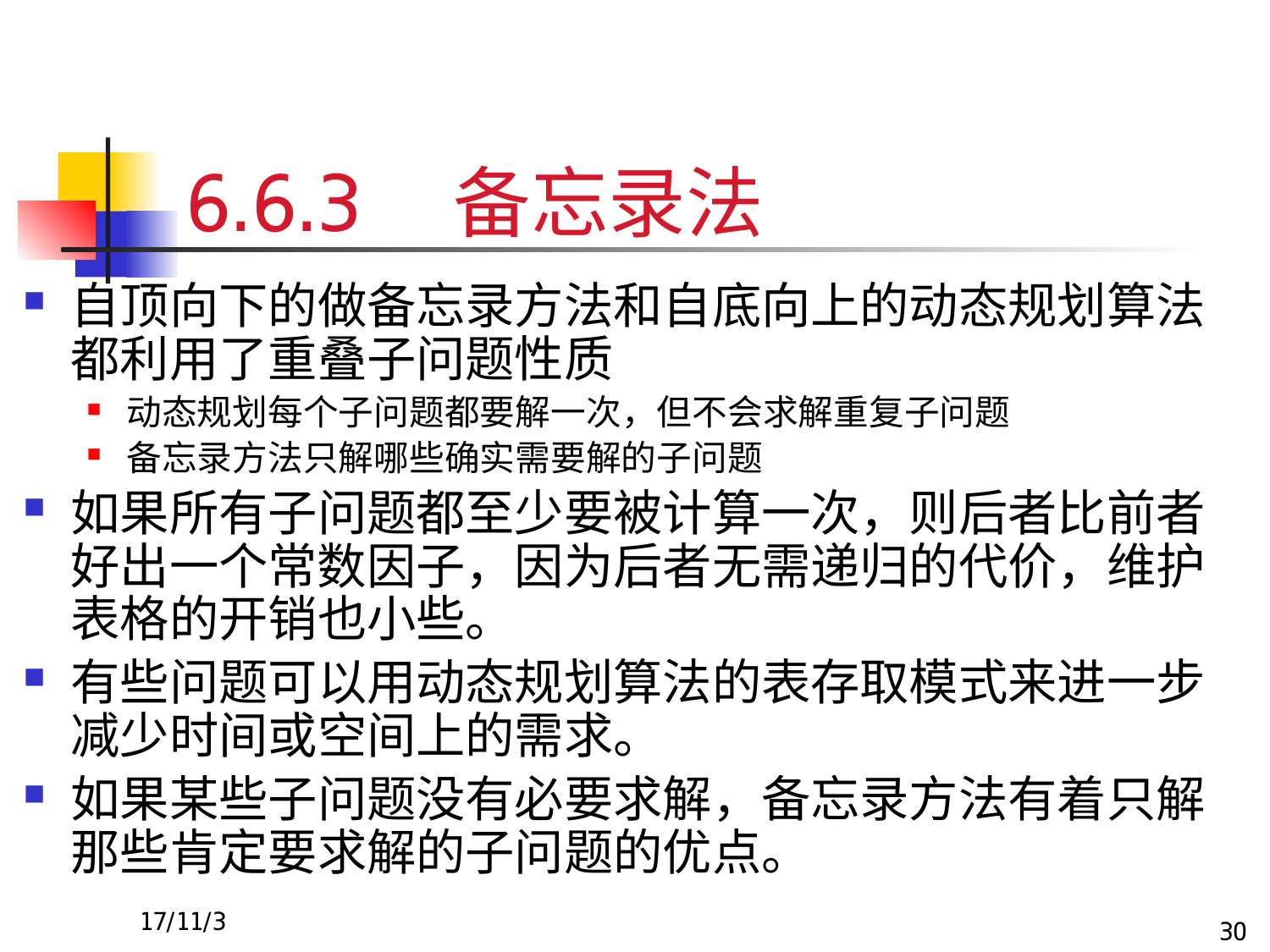

# 6.6.3   备忘录法
自顶向下的做备忘录方法和自底向上的动态规划算法都利用了重叠子问题性质
动态规划每个子问题都要解一次，但不会求解重复子问题
备忘录方法只解哪些确实需要解的子问题
如果所有子问题都至少要被计算一次，则后者比前者好出一个常数因子，因为后者无需递归的代价，维护表格的开销也小些。
有些问题可以用动态规划算法的表存取模式来进一步减少时间或空间上的需求。
如果某些子问题没有必要求解，备忘录方法有着只解那些肯定要求解的子问题的优点。

17/11/3
30